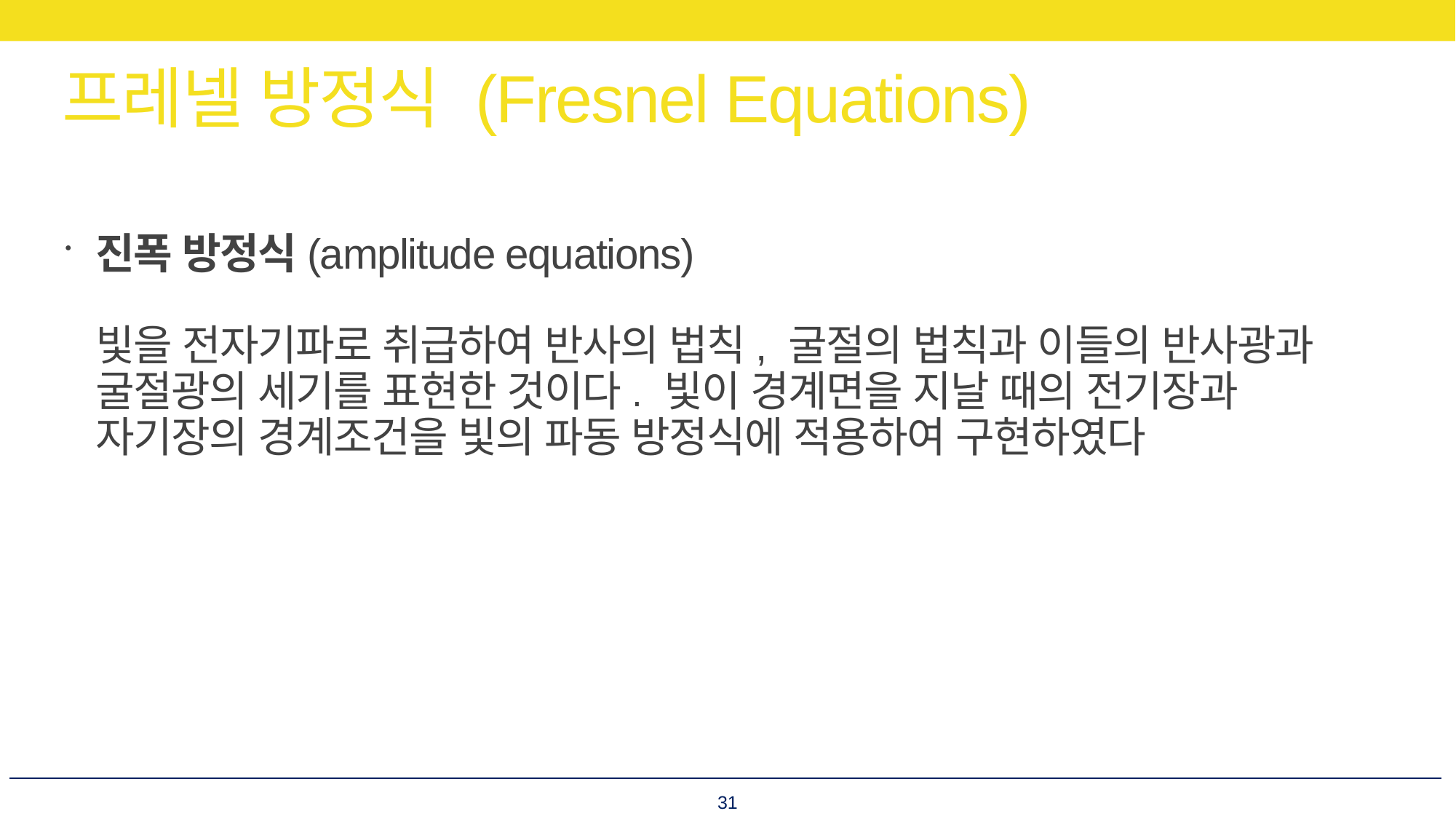

# 프레넬 방정식 (Fresnel Equations)

진폭 방정식(amplitude equations)
빛을 전자기파로 취급하여 반사의 법칙, 굴절의 법칙과 이들의 반사광과 굴절광의 세기를 표현한 것이다. 빛이 경계면을 지날 때의 전기장과 자기장의 경계조건을 빛의 파동 방정식에 적용하여 구현하였다
31